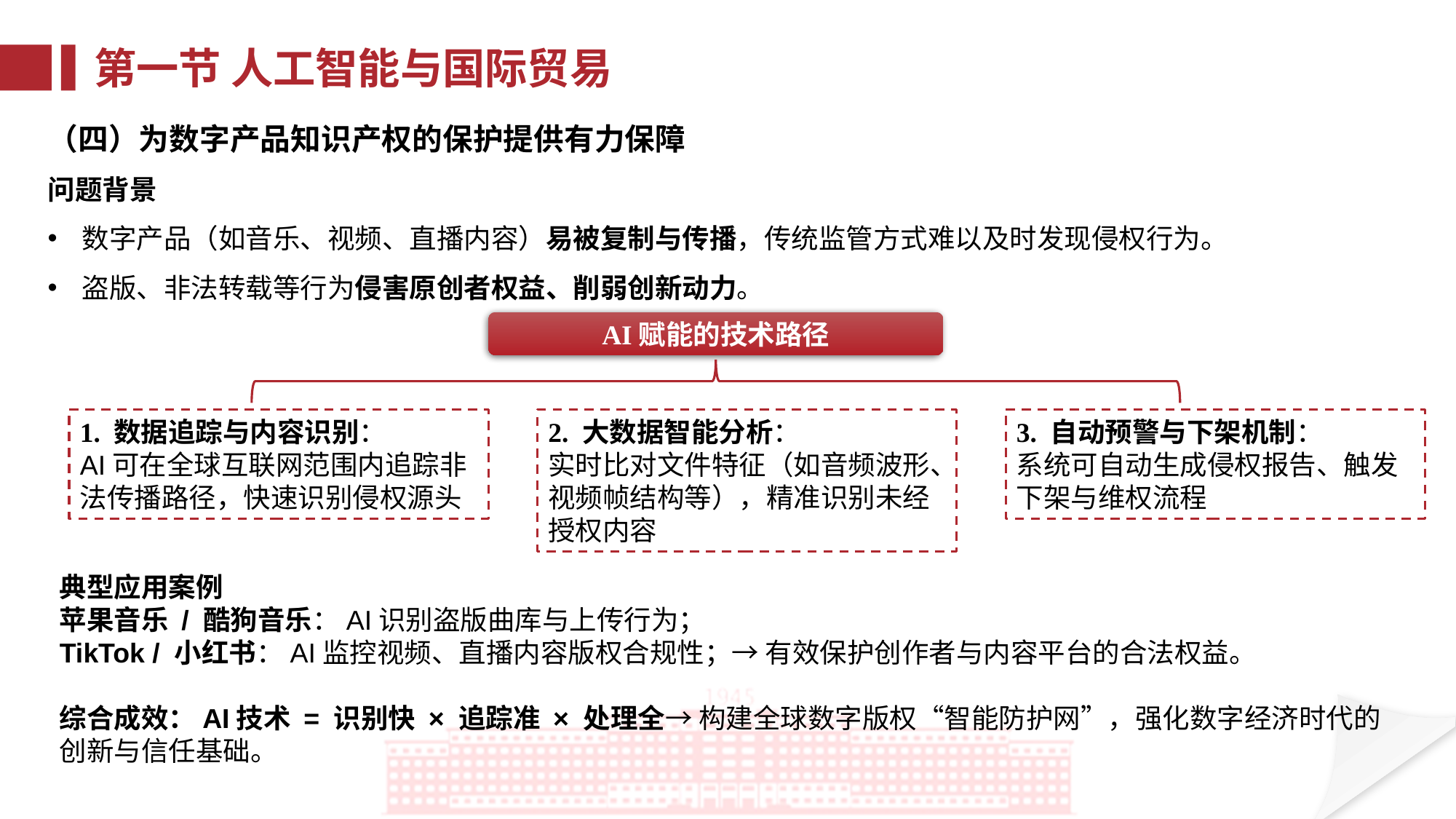

第一节 人工智能与国际贸易
（四）为数字产品知识产权的保护提供有力保障
问题背景
数字产品（如音乐、视频、直播内容）易被复制与传播，传统监管方式难以及时发现侵权行为。
盗版、非法转载等行为侵害原创者权益、削弱创新动力。
AI赋能的技术路径
3. 自动预警与下架机制：
系统可自动生成侵权报告、触发下架与维权流程
1. 数据追踪与内容识别：
AI可在全球互联网范围内追踪非法传播路径，快速识别侵权源头
2. 大数据智能分析：
实时比对文件特征（如音频波形、视频帧结构等），精准识别未经授权内容
典型应用案例
苹果音乐 / 酷狗音乐：AI识别盗版曲库与上传行为；
TikTok / 小红书：AI监控视频、直播内容版权合规性；→ 有效保护创作者与内容平台的合法权益。

综合成效：AI技术 = 识别快 × 追踪准 × 处理全→ 构建全球数字版权“智能防护网”，强化数字经济时代的创新与信任基础。